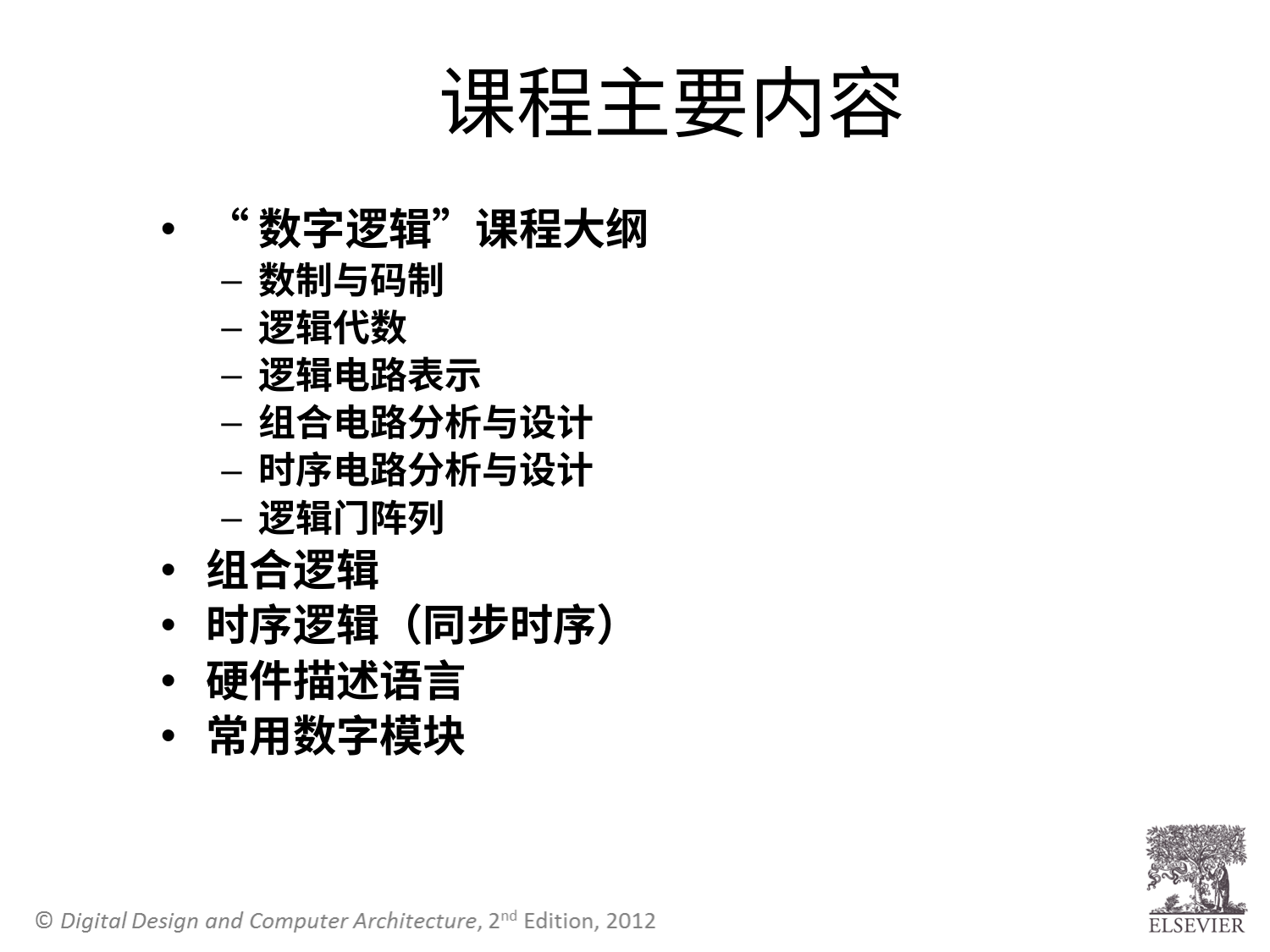

# 课程主要内容
“数字逻辑”课程大纲
数制与码制
逻辑代数
逻辑电路表示
组合电路分析与设计
时序电路分析与设计
逻辑门阵列
组合逻辑
时序逻辑（同步时序）
硬件描述语言
常用数字模块